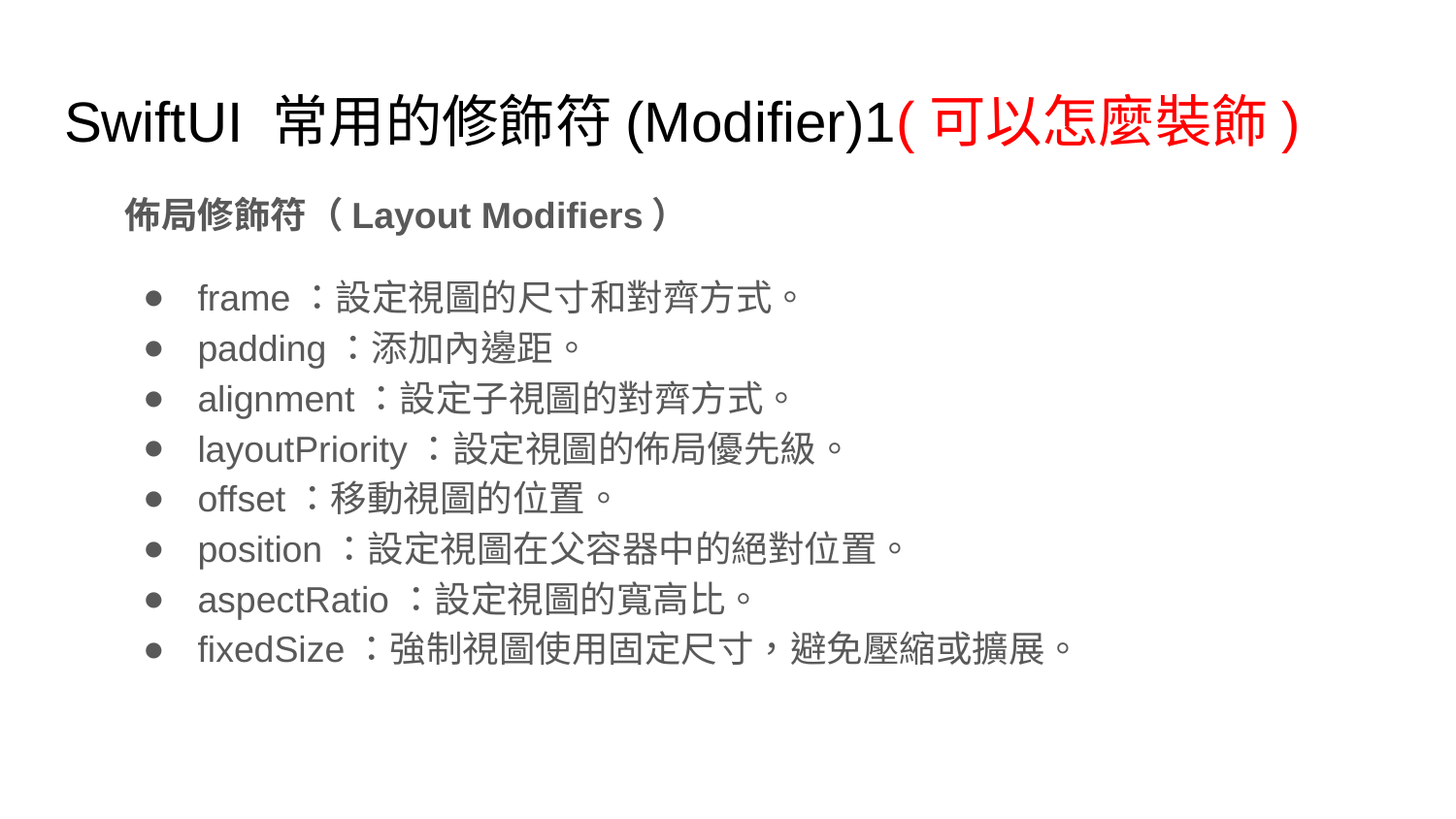

# SwiftUI 常用的修飾符(Modifier)1(可以怎麼裝飾)
佈局修飾符（Layout Modifiers）
frame：設定視圖的尺寸和對齊方式。
padding：添加內邊距。
alignment：設定子視圖的對齊方式。
layoutPriority：設定視圖的佈局優先級。
offset：移動視圖的位置。
position：設定視圖在父容器中的絕對位置。
aspectRatio：設定視圖的寬高比。
fixedSize：強制視圖使用固定尺寸，避免壓縮或擴展。